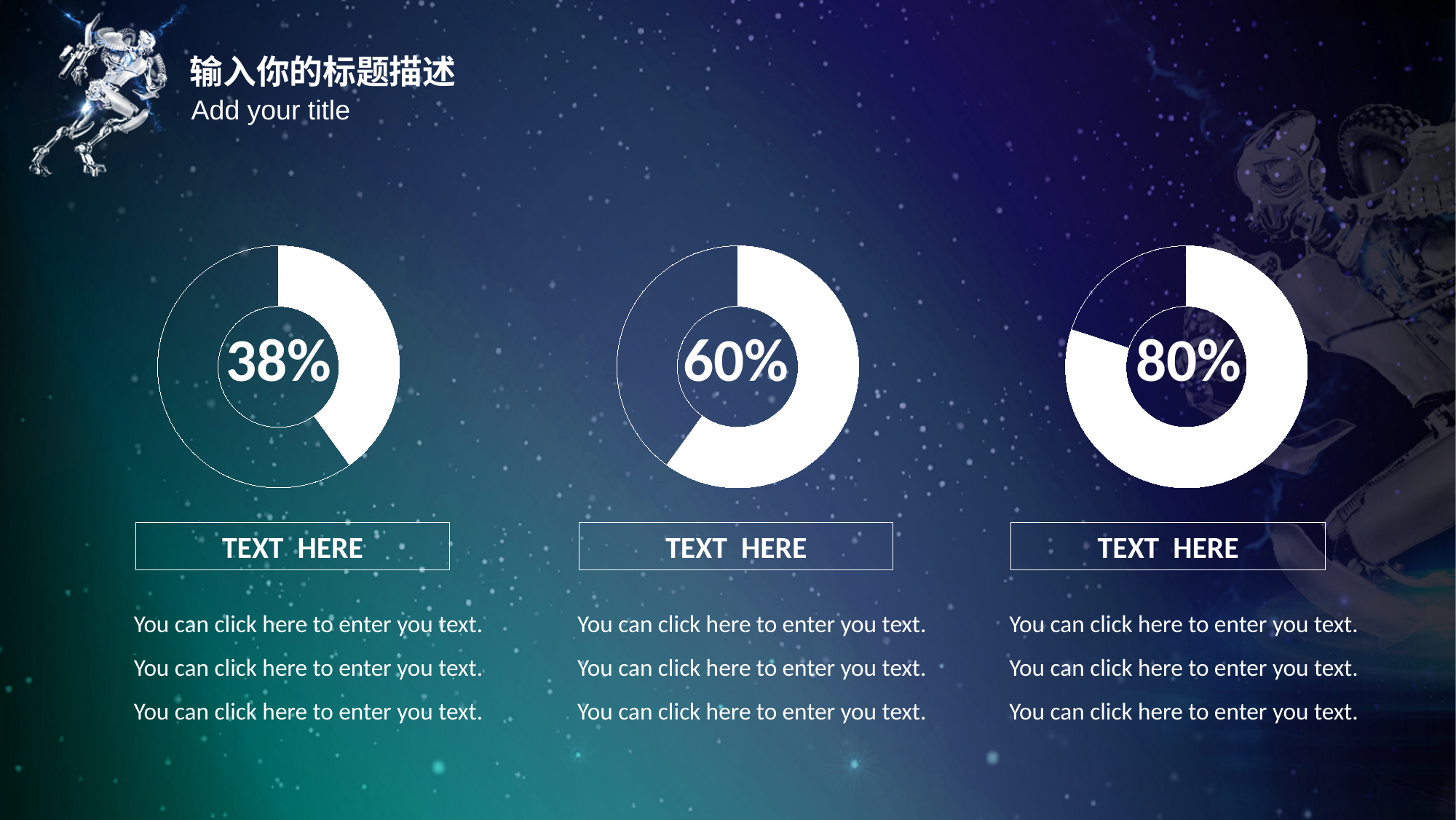

输入你的标题描述
Add your title

### Chart

| Category |  |
|---|---|
| A | 0.4 |
| B | 0.6 |
38%

### Chart

| Category |  |
|---|---|
| A | 0.6 |
| B | 0.4 |
60%

### Chart

| Category |  |
|---|---|
| A | 0.8 |
| B | 0.19999999999999996 |
80%
TEXT  HERE
TEXT  HERE
TEXT  HERE
You can click here to enter you text. You can click here to enter you text. You can click here to enter you text.
You can click here to enter you text. You can click here to enter you text. You can click here to enter you text.
You can click here to enter you text. You can click here to enter you text. You can click here to enter you text.